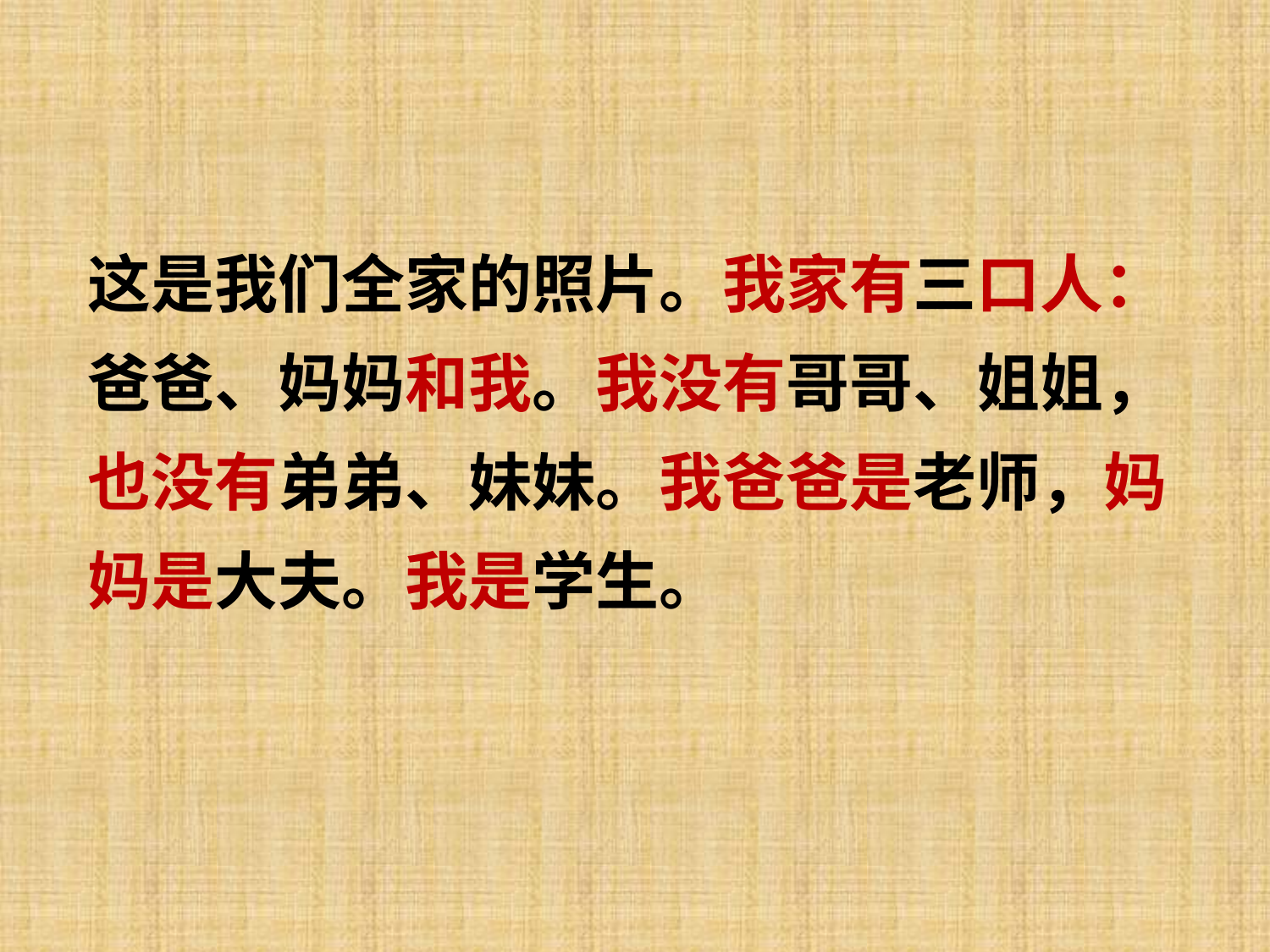

这是我们全家的照片。我家有三口人：爸爸、妈妈和我。我没有哥哥、姐姐，也没有弟弟、妹妹。我爸爸是老师，妈妈是大夫。我是学生。